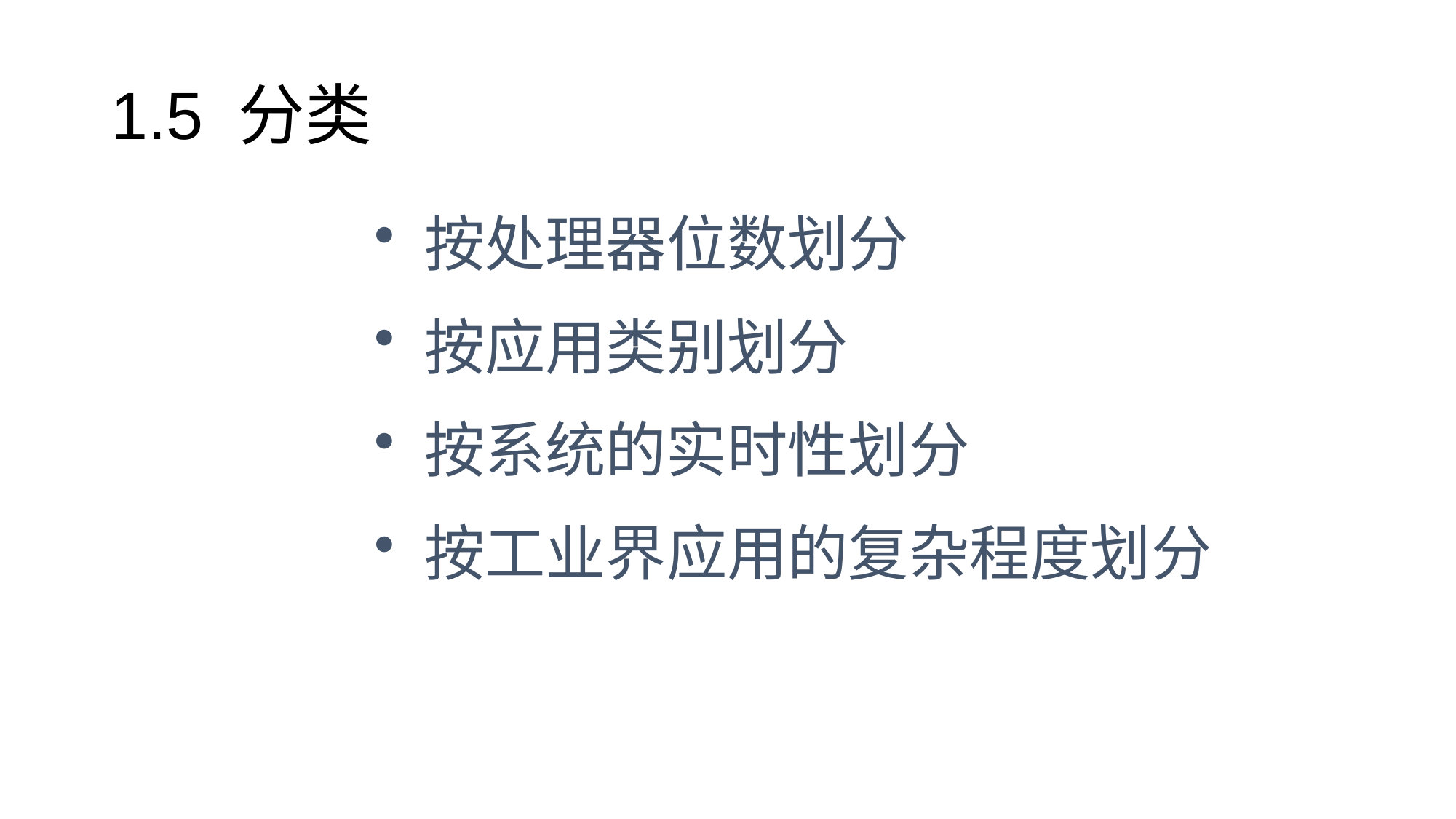

# 1.5 分类

 按处理器位数划分
 按应用类别划分
 按系统的实时性划分
 按工业界应用的复杂程度划分